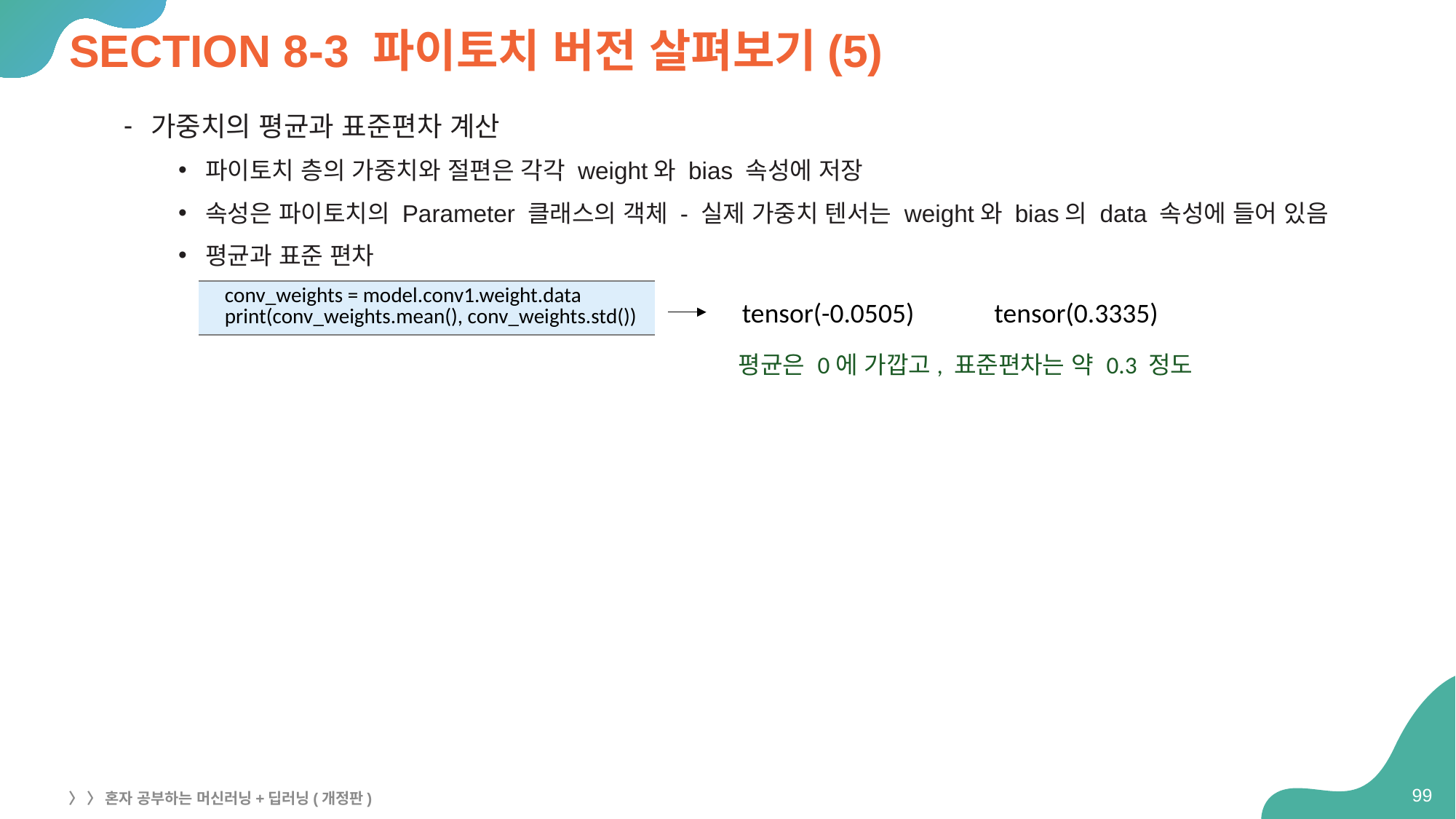

# SECTION 8-3 파이토치 버전 살펴보기(5)
가중치의 평균과 표준편차 계산
파이토치 층의 가중치와 절편은 각각 weight와 bias 속성에 저장
속성은 파이토치의 Parameter 클래스의 객체 - 실제 가중치 텐서는 weight와 bias의 data 속성에 들어 있음
평균과 표준 편차
| conv\_weights = model.conv1.weight.data print(conv\_weights.mean(), conv\_weights.std()) |
| --- |
tensor(-0.0505)             tensor(0.3335)
평균은 0에 가깝고, 표준편차는 약 0.3 정도
99
〉 〉 혼자 공부하는 머신러닝+딥러닝(개정판)